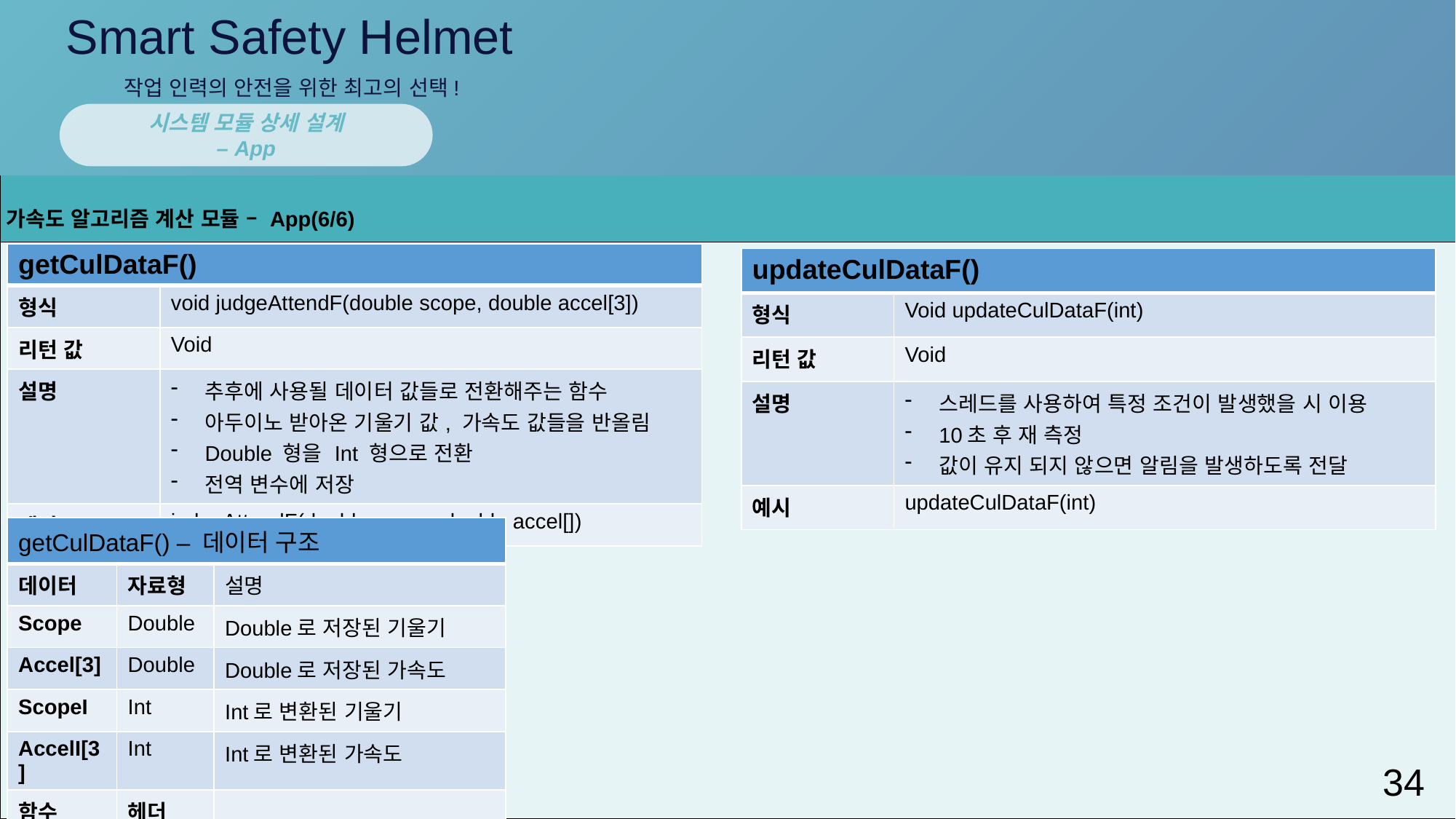

Smart Safety Helmet
작업 인력의 안전을 위한 최고의 선택!
시스템 모듈 상세 설계
– App
| 가속도 알고리즘 계산 모듈 – App(6/6) |
| --- |
|  |
| getCulDataF() |  |
| --- | --- |
| 형식 | void judgeAttendF(double scope, double accel[3]) |
| 리턴 값 | Void |
| 설명 | 추후에 사용될 데이터 값들로 전환해주는 함수 아두이노 받아온 기울기 값, 가속도 값들을 반올림 Double 형을 Int 형으로 전환 전역 변수에 저장 |
| 예시 | judgeAttendF(double scope, double accel[]) |
| updateCulDataF() |  |
| --- | --- |
| 형식 | Void updateCulDataF(int) |
| 리턴 값 | Void |
| 설명 | 스레드를 사용하여 특정 조건이 발생했을 시 이용 10초 후 재 측정 값이 유지 되지 않으면 알림을 발생하도록 전달 |
| 예시 | updateCulDataF(int) |
| getCulDataF() – 데이터 구조 |  |  |
| --- | --- | --- |
| 데이터 | 자료형 | 설명 |
| Scope | Double | Double로 저장된 기울기 |
| Accel[3] | Double | Double로 저장된 가속도 |
| ScopeI | Int | Int로 변환된 기울기 |
| AccelI[3] | Int | Int로 변환된 가속도 |
| 함수 | 헤더 |  |
| Round() | Math.h | 반올림 해주는 함수 |

34